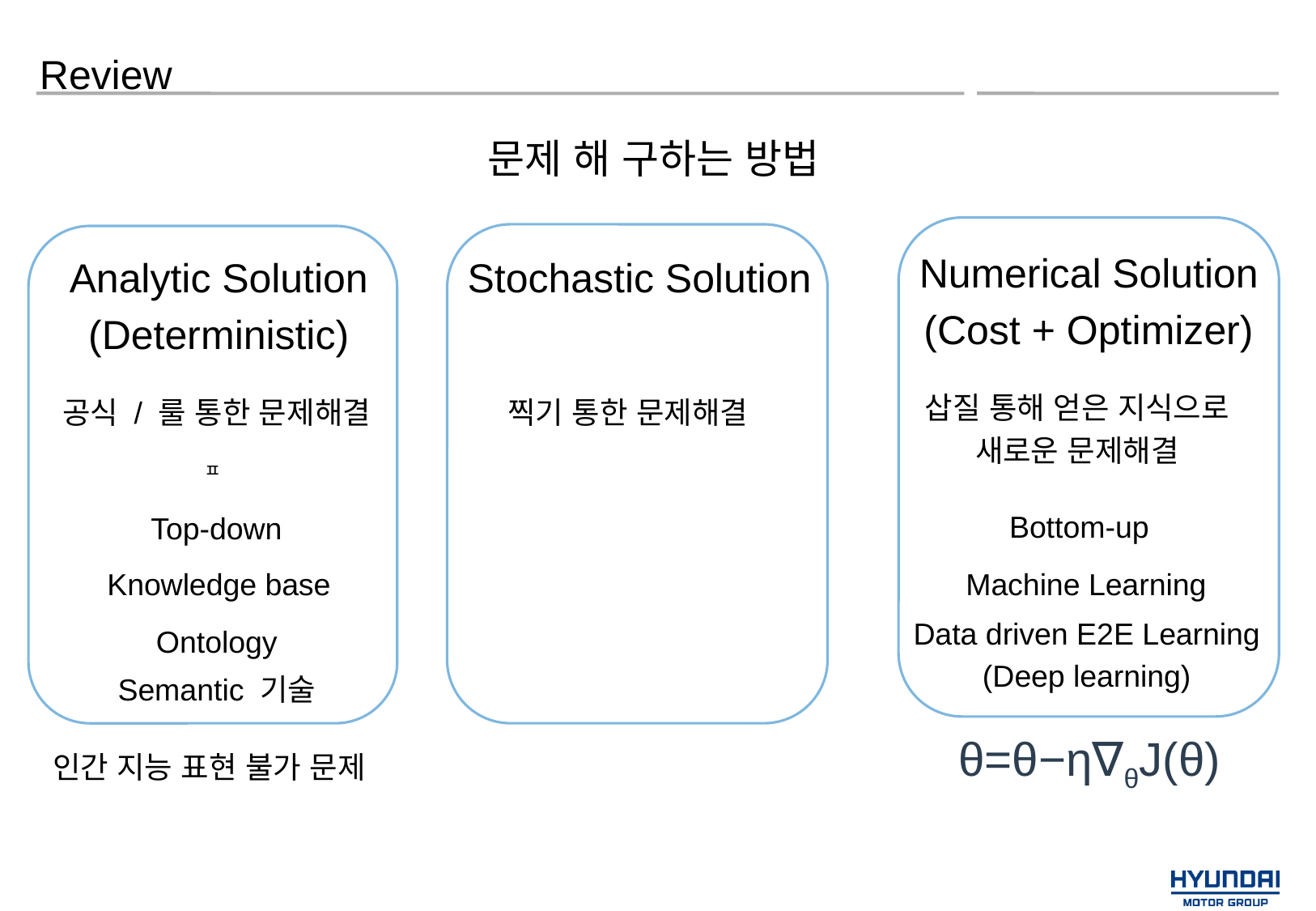

Review
문제 해 구하는 방법

ㅍ
Numerical Solution
(Cost + Optimizer)
Analytic Solution
(Deterministic)
Stochastic Solution
삽질 통해 얻은 지식으로
새로운 문제해결
공식 / 룰 통한 문제해결
찍기 통한 문제해결
Bottom-up
Top-down
Knowledge base
Machine Learning
Data driven E2E Learning
(Deep learning)
Ontology
Semantic 기술
θ=θ−η∇θJ(θ)
인간 지능 표현 불가 문제